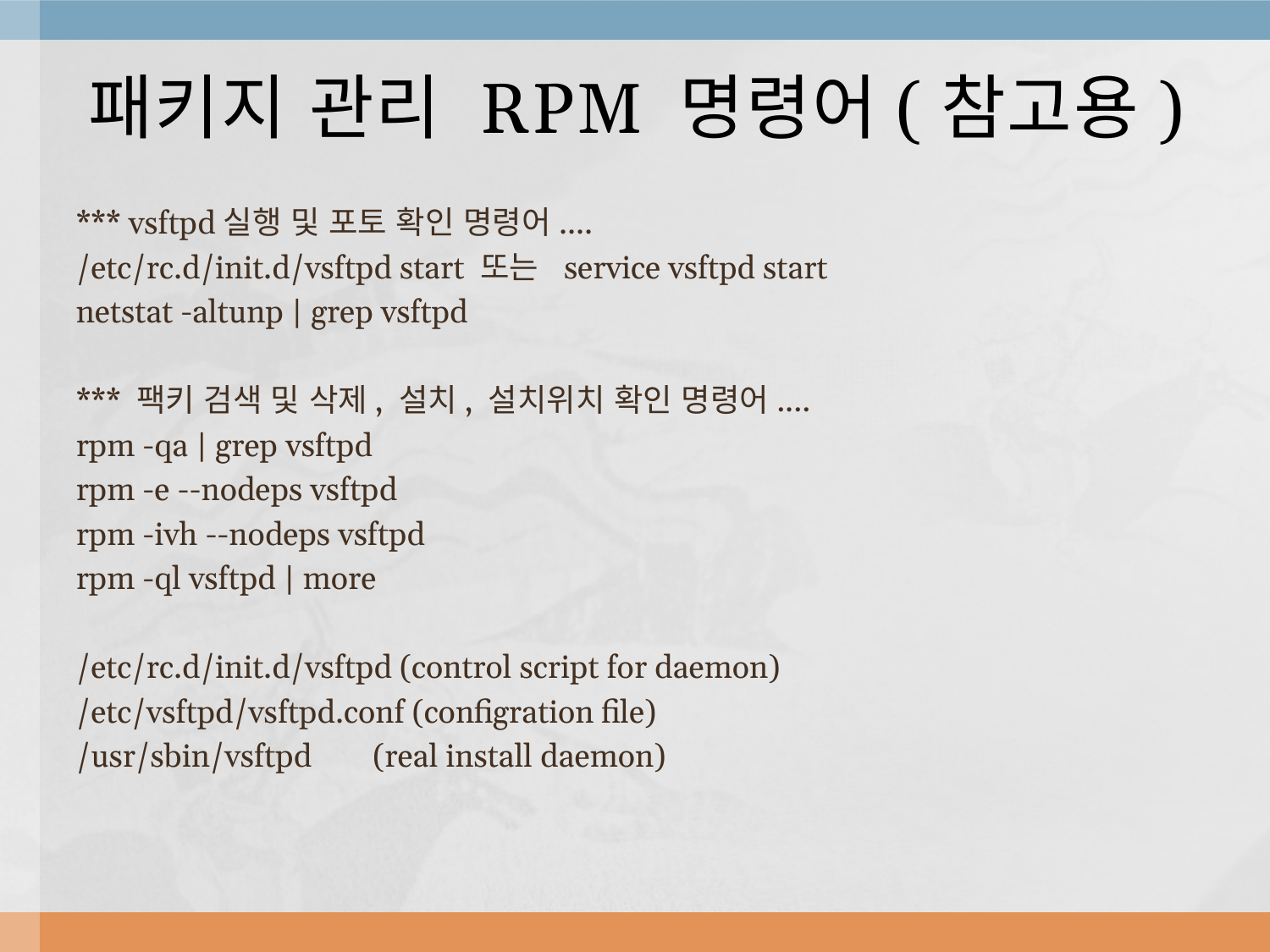

# 패키지 관리 RPM 명령어(참고용)
*** vsftpd실행 및 포토 확인 명령어....
/etc/rc.d/init.d/vsftpd start 또는  service vsftpd start
netstat -altunp | grep vsftpd

*** 팩키 검색 및 삭제, 설치, 설치위치 확인 명령어....
rpm -qa | grep vsftpd
rpm -e --nodeps vsftpd
rpm -ivh --nodeps vsftpd
rpm -ql vsftpd | more

/etc/rc.d/init.d/vsftpd (control script for daemon)
/etc/vsftpd/vsftpd.conf (configration file)
/usr/sbin/vsftpd        (real install daemon)